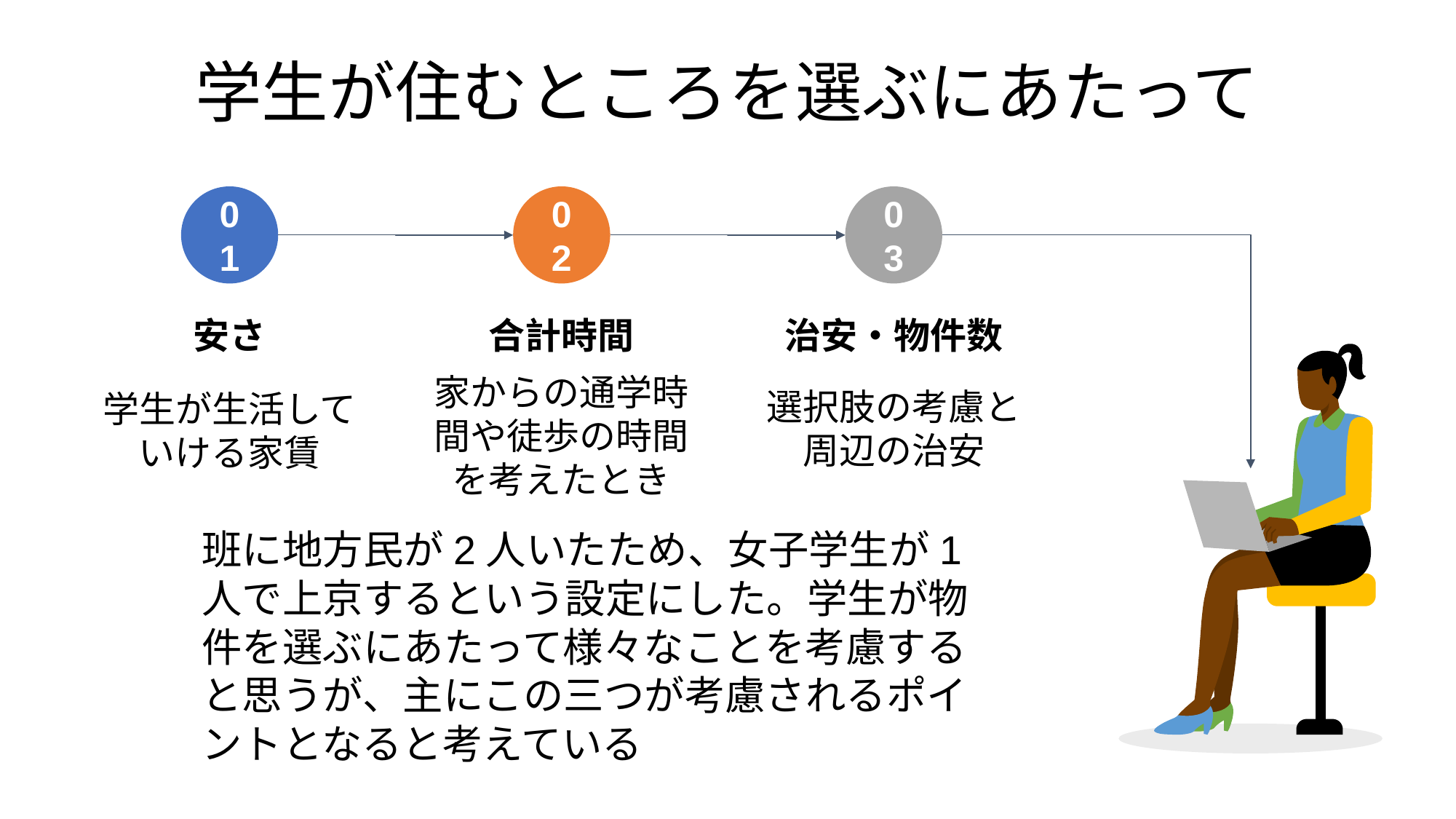

# 学生が住むところを選ぶにあたって
01
安さ
学生が生活していける家賃
02
合計時間
家からの通学時間や徒歩の時間を考えたとき
03
治安・物件数
選択肢の考慮と周辺の治安

班に地方民が2人いたため、女子学生が1人で上京するという設定にした。学生が物件を選ぶにあたって様々なことを考慮すると思うが、主にこの三つが考慮されるポイントとなると考えている